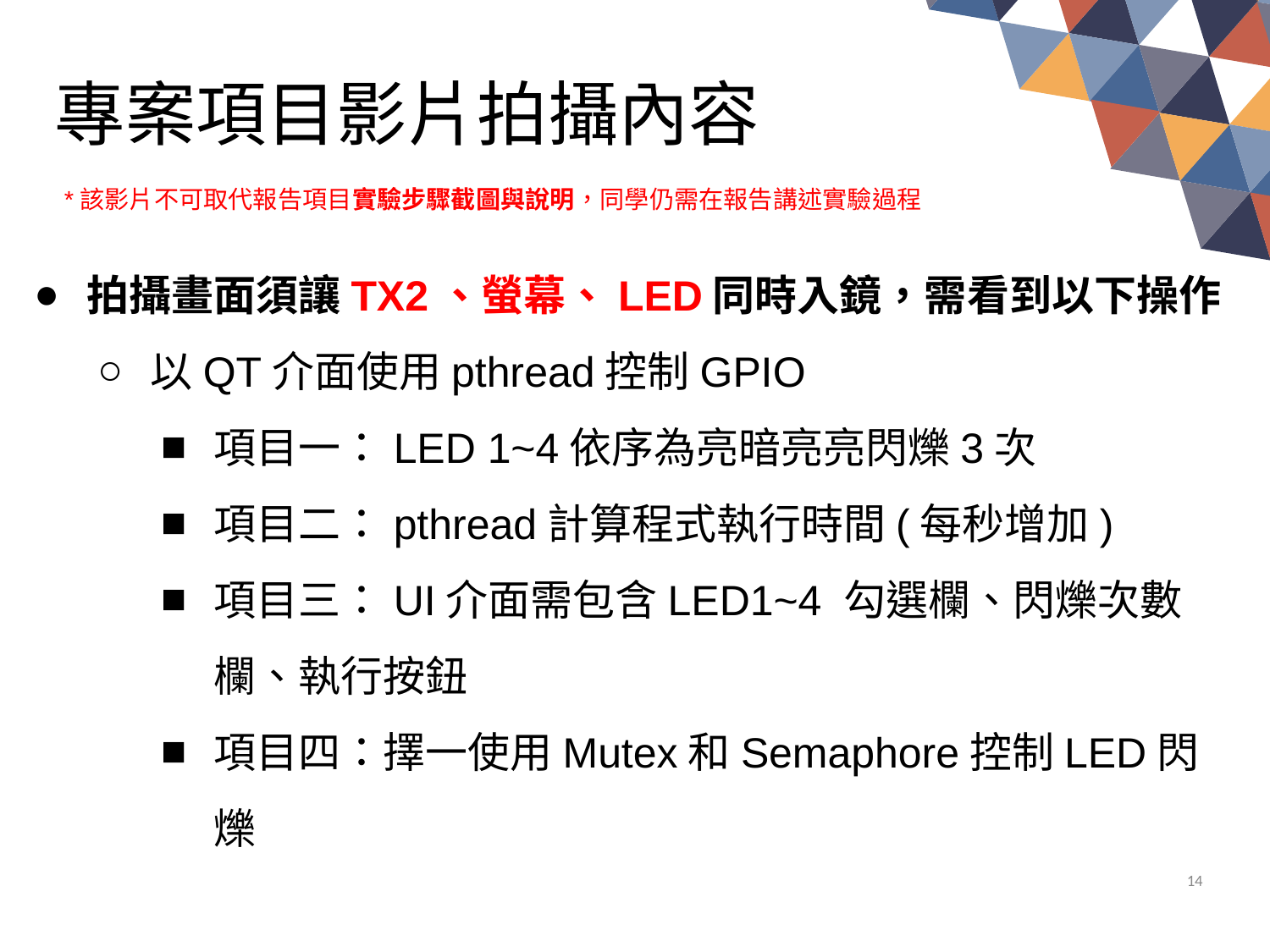

# 專案項目影片拍攝內容
*該影片不可取代報告項目實驗步驟截圖與說明，同學仍需在報告講述實驗過程
拍攝畫面須讓TX2、螢幕、LED同時入鏡，需看到以下操作
以QT介面使用pthread控制GPIO
項目一：LED 1~4依序為亮暗亮亮閃爍3次
項目二：pthread計算程式執行時間(每秒增加)
項目三：UI介面需包含LED1~4 勾選欄、閃爍次數欄、執行按鈕
項目四：擇一使用Mutex和Semaphore控制LED閃爍
14